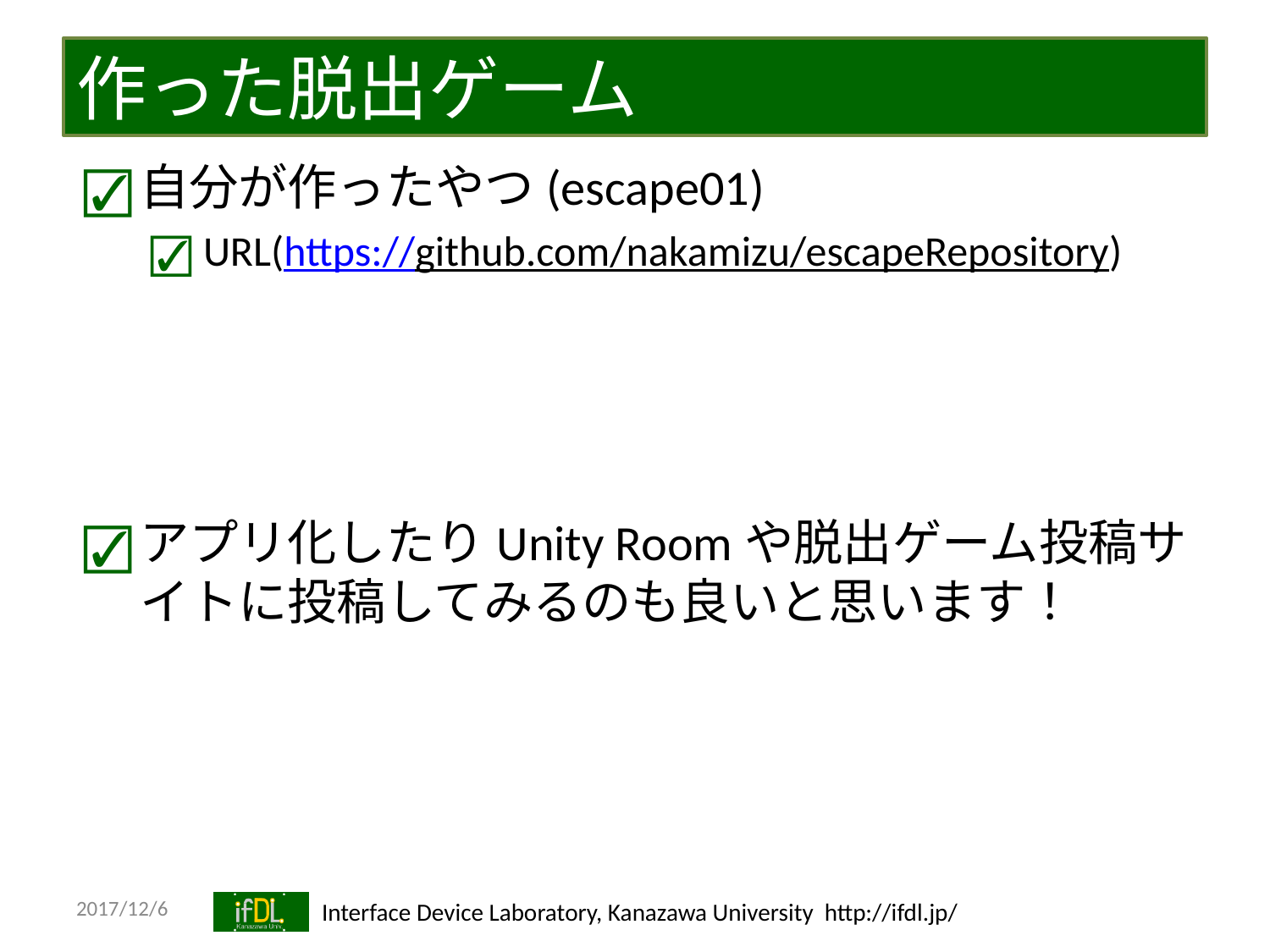

# 作った脱出ゲーム
自分が作ったやつ(escape01)
URL(https://github.com/nakamizu/escapeRepository)

アプリ化したりUnity Roomや脱出ゲーム投稿サイトに投稿してみるのも良いと思います！